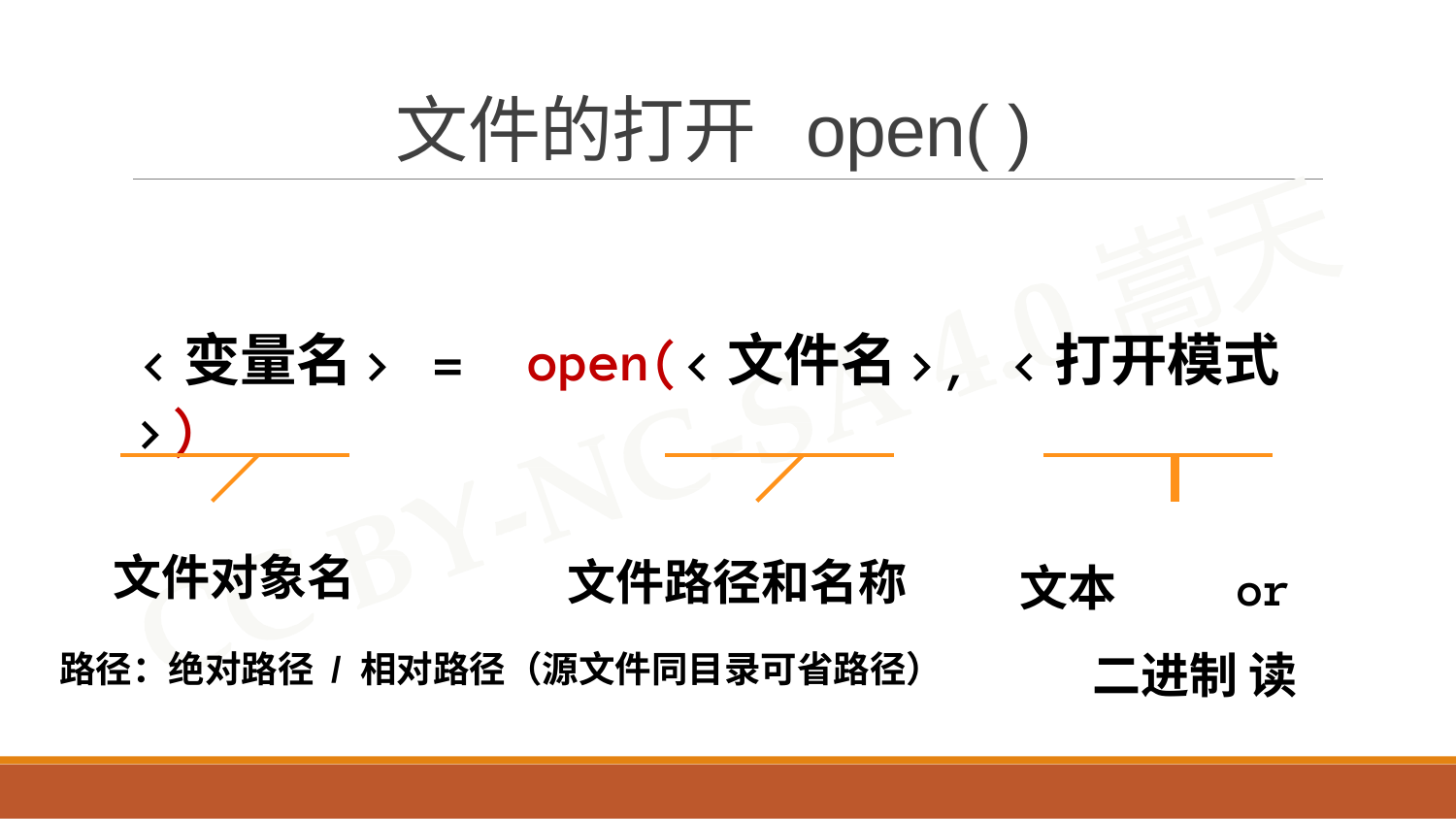

# 文件的打开  open( )

<变量名>	=	open(<文件名>,	<打开模式>)

文本	or 二进制 读		or 写
文件对象名
文件路径和名称
路径：绝对路径 / 相对路径（源文件同目录可省路径）